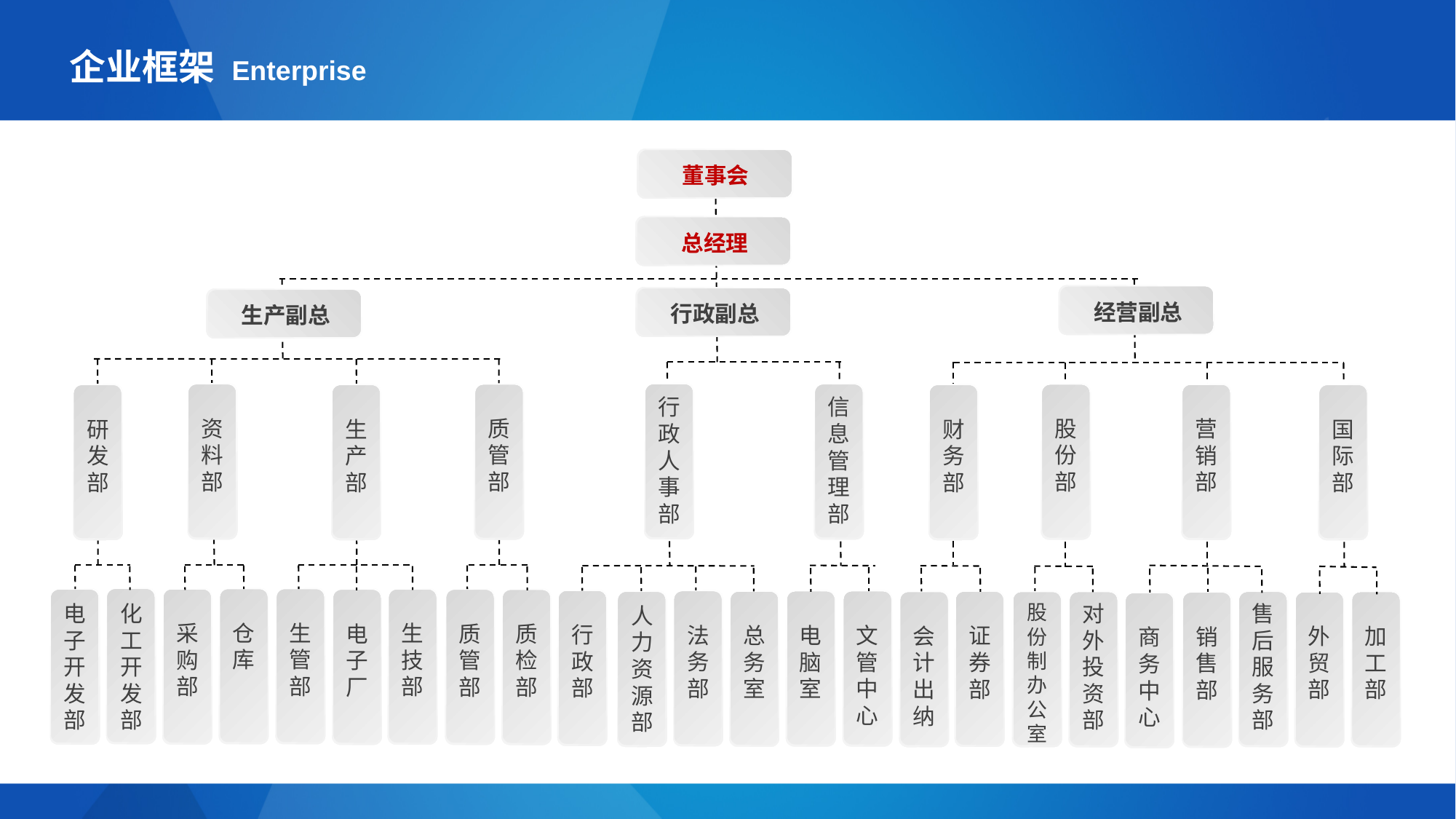

企业框架 Enterprise

董事会

总经理

经营副总

行政副总

生产副总
行政人事部

信息管理部

资料部

质管部

股份部

营销部

研发部

生产部

财务部

国际部

化工开发部

仓库

生管部

采购部

生技部

电子开发部

电子厂

质管部

质检部

行政部

法务部

电脑室

文管中心

总务室

证券部

人力资源部

售后服务部

会计出纳

股份制办公室

对外投资部

加工部

外贸部

销售部

商务中心